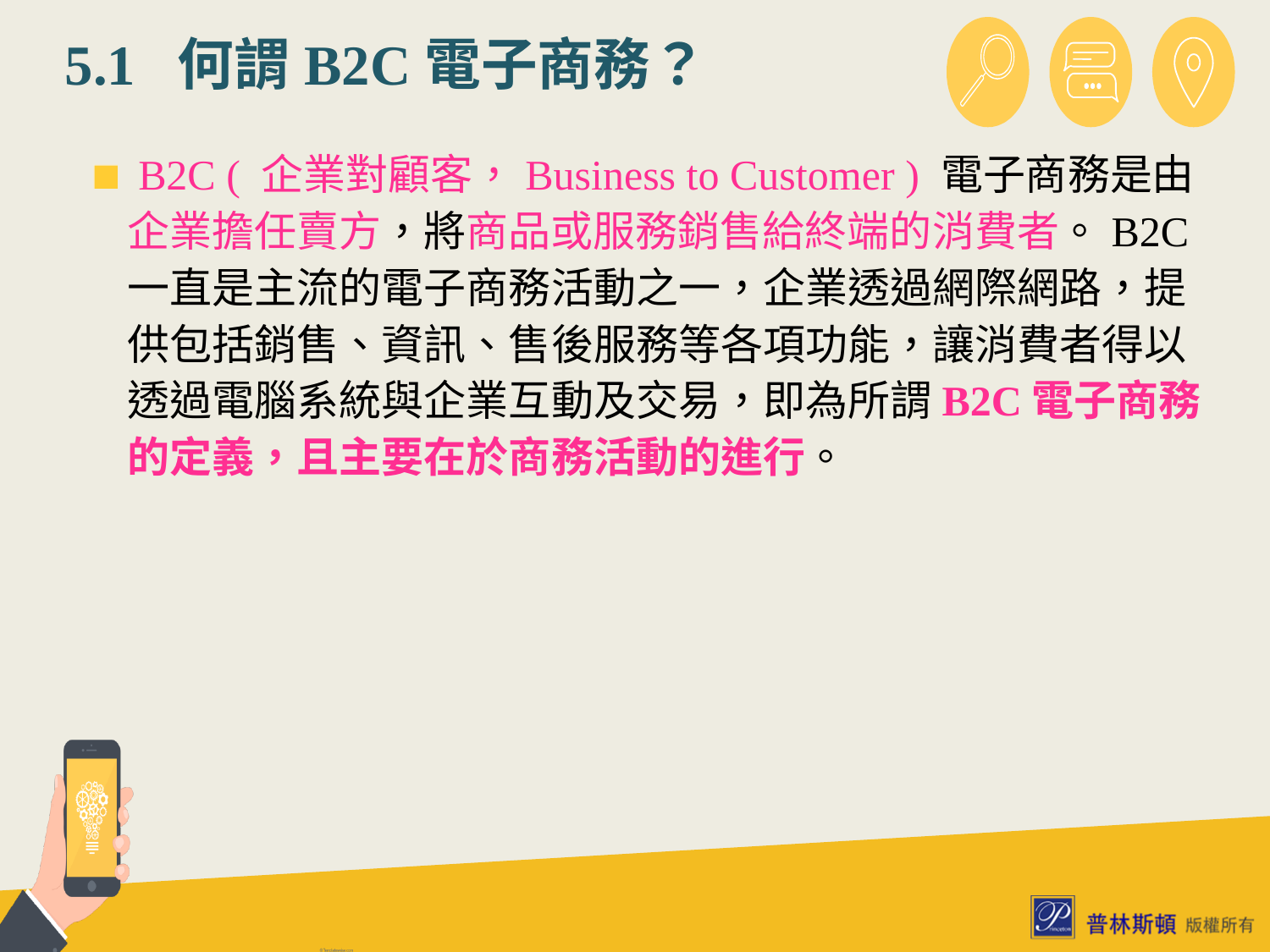

# 5.1  何謂B2C電子商務？
 B2C ( 企業對顧客，Business to Customer ) 電子商務是由企業擔任賣方，將商品或服務銷售給終端的消費者。B2C一直是主流的電子商務活動之一，企業透過網際網路，提供包括銷售、資訊、售後服務等各項功能，讓消費者得以透過電腦系統與企業互動及交易，即為所謂B2C電子商務的定義，且主要在於商務活動的進行。